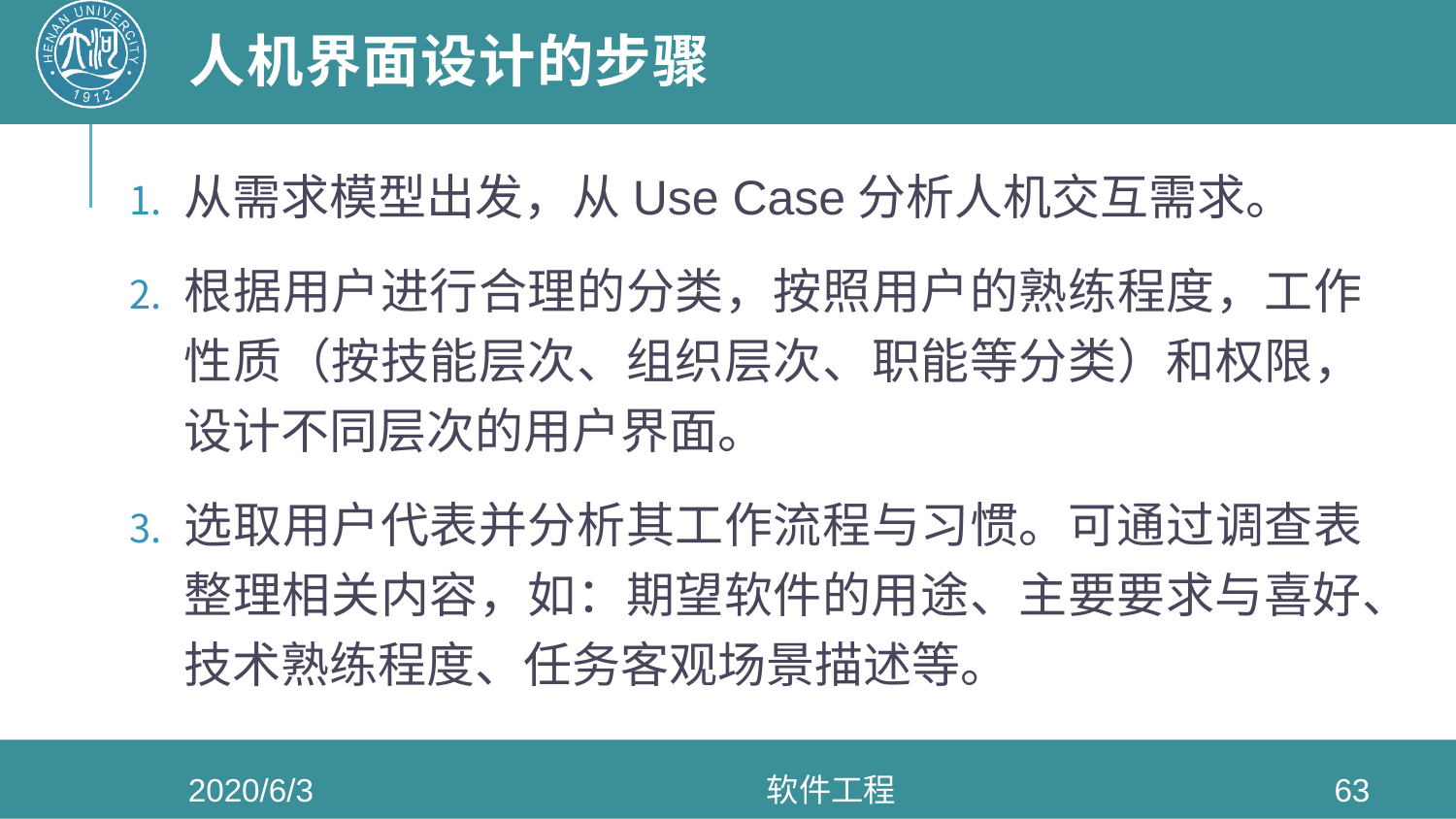

# 人机界面设计的步骤
从需求模型出发，从Use Case分析人机交互需求。
根据用户进行合理的分类，按照用户的熟练程度，工作性质（按技能层次、组织层次、职能等分类）和权限，设计不同层次的用户界面。
选取用户代表并分析其工作流程与习惯。可通过调查表整理相关内容，如：期望软件的用途、主要要求与喜好、技术熟练程度、任务客观场景描述等。
2020/6/3
软件工程
63